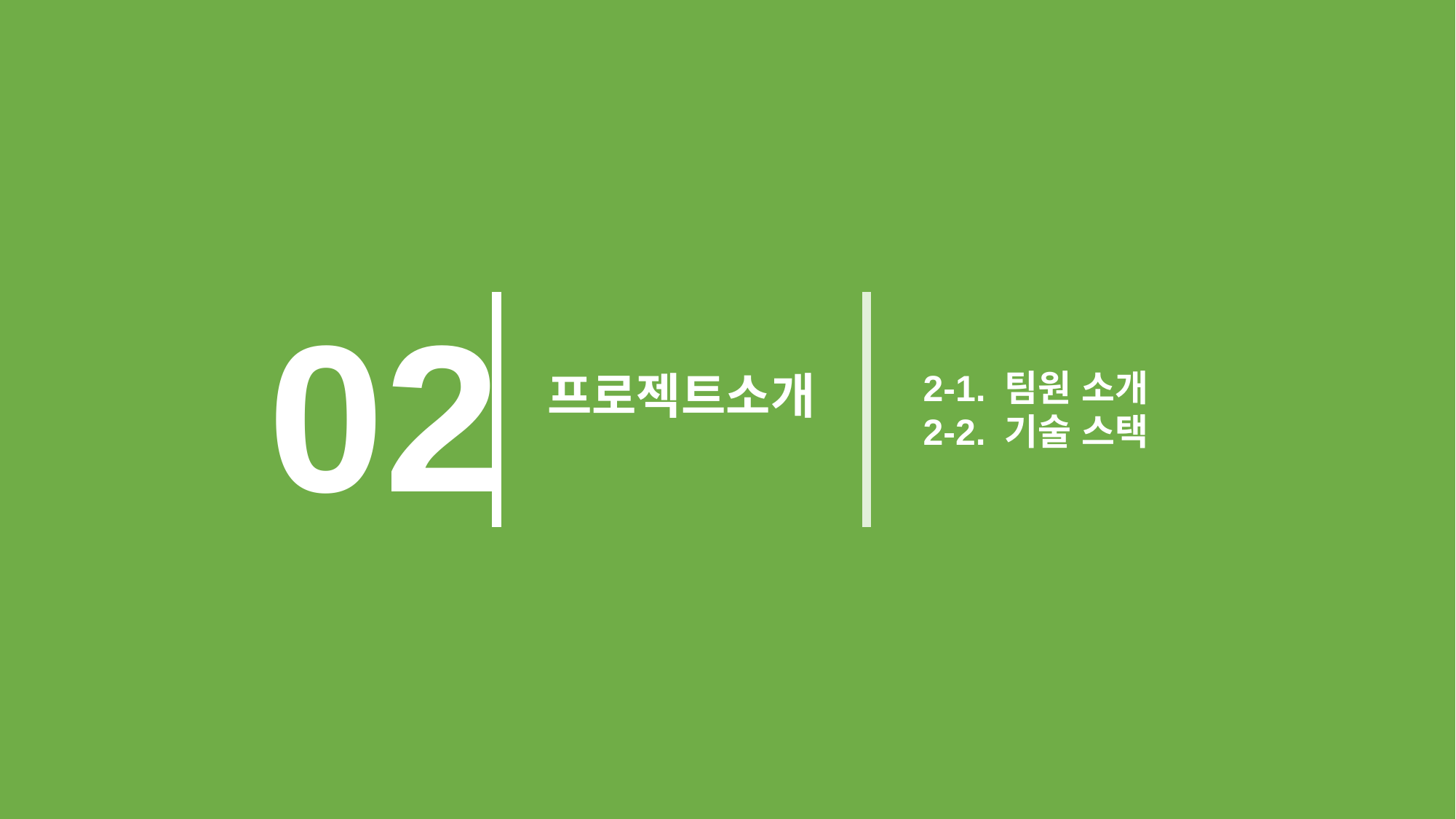

02
 2-1. 팀원 소개
 2-2. 기술 스택
프로젝트소개